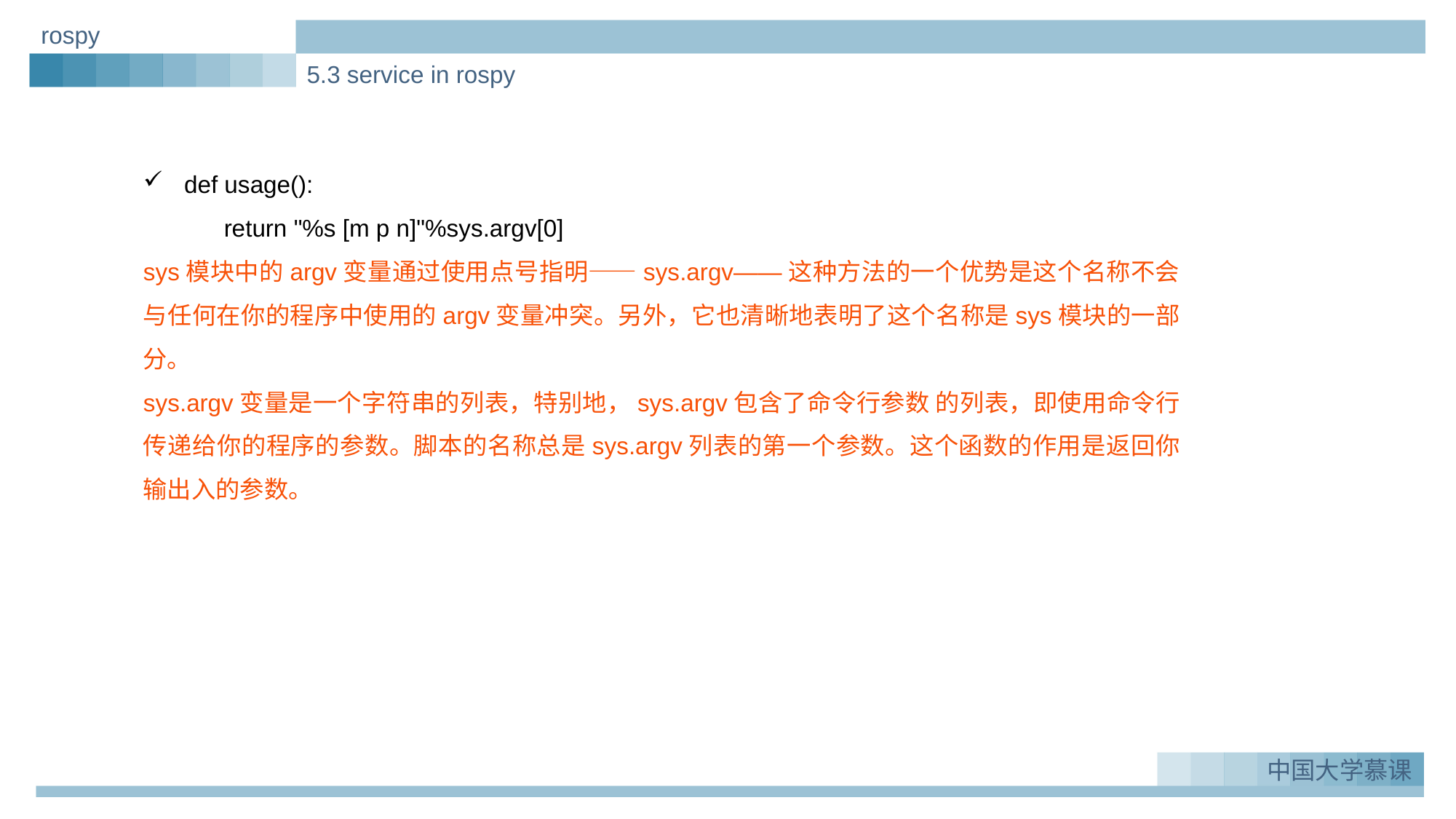

rospy
5.3 service in rospy

def usage():
            return "%s [m p n]"%sys.argv[0]
sys模块中的argv变量通过使用点号指明——sys.argv——这种方法的一个优势是这个名称不会与任何在你的程序中使用的argv变量冲突。另外，它也清晰地表明了这个名称是sys模块的一部分。
sys.argv变量是一个字符串的列表，特别地，sys.argv包含了命令行参数 的列表，即使用命令行传递给你的程序的参数。脚本的名称总是sys.argv列表的第一个参数。这个函数的作用是返回你输出入的参数。
实例一：Greeting_demo
1.
中国大学慕课